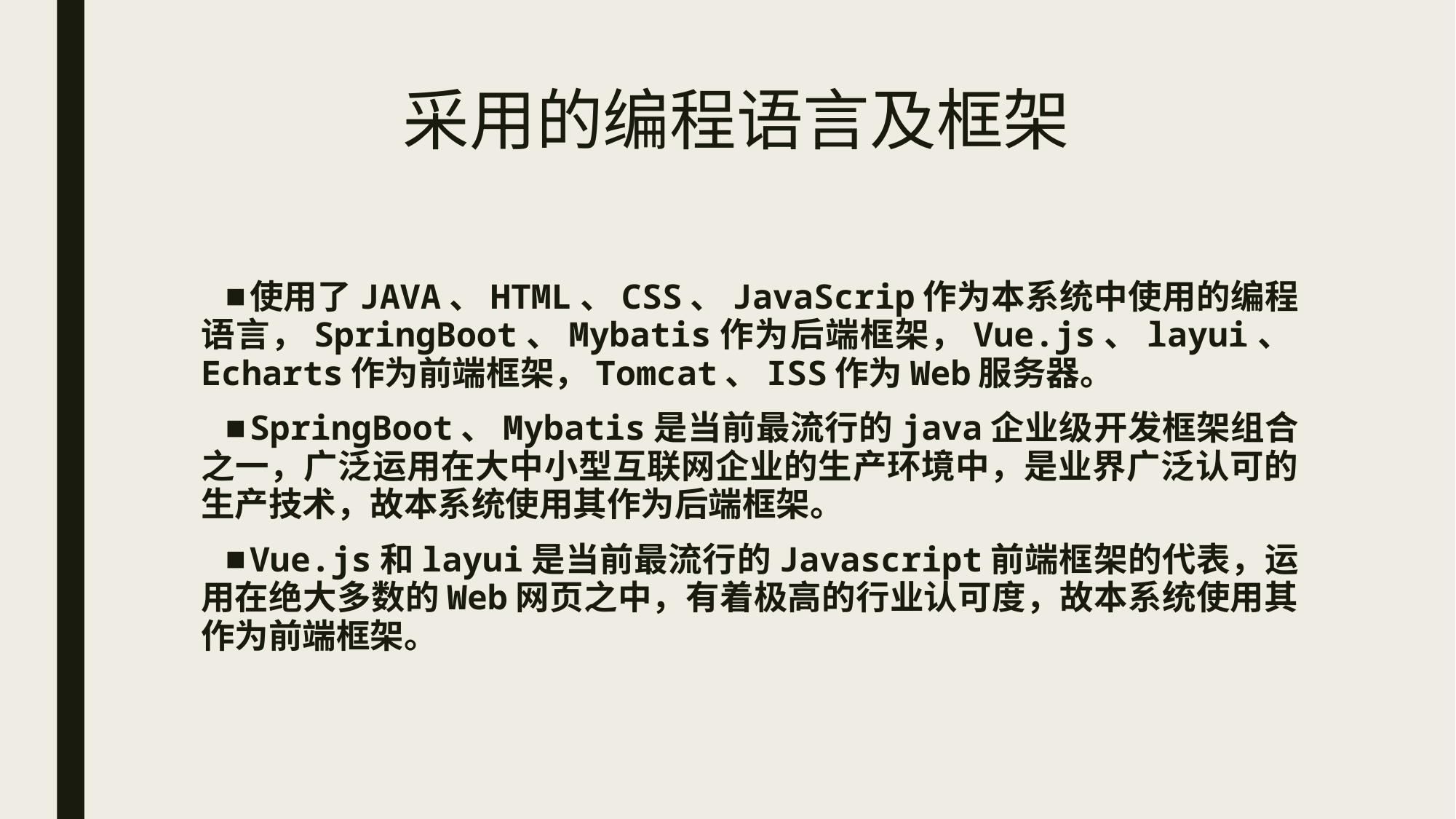

# 采用的编程语言及框架
使用了JAVA、HTML、CSS、JavaScrip作为本系统中使用的编程语言，SpringBoot、Mybatis作为后端框架，Vue.js、layui、Echarts作为前端框架，Tomcat、ISS作为Web服务器。
SpringBoot、Mybatis是当前最流行的java企业级开发框架组合之一，广泛运用在大中小型互联网企业的生产环境中，是业界广泛认可的生产技术，故本系统使用其作为后端框架。
Vue.js和layui是当前最流行的Javascript前端框架的代表，运用在绝大多数的Web网页之中，有着极高的行业认可度，故本系统使用其作为前端框架。